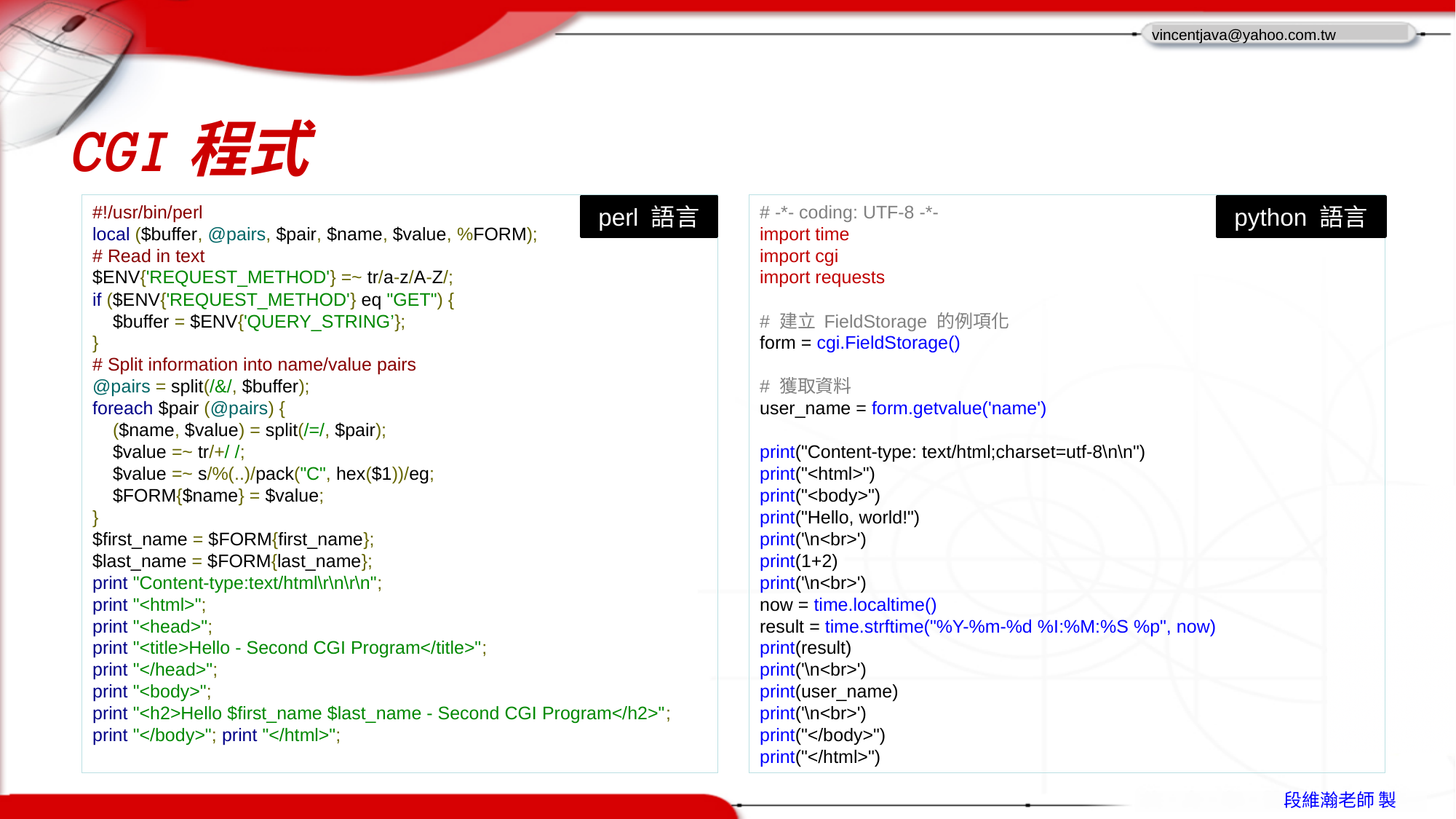

# CGI程式
#!/usr/bin/perl
local ($buffer, @pairs, $pair, $name, $value, %FORM);
# Read in text
$ENV{'REQUEST_METHOD'} =~ tr/a-z/A-Z/;
if ($ENV{'REQUEST_METHOD'} eq "GET") {
    $buffer = $ENV{'QUERY_STRING’};
}
# Split information into name/value pairs
@pairs = split(/&/, $buffer);
foreach $pair (@pairs) {
    ($name, $value) = split(/=/, $pair);
    $value =~ tr/+/ /;
    $value =~ s/%(..)/pack("C", hex($1))/eg;
    $FORM{$name} = $value;
}
$first_name = $FORM{first_name};
$last_name = $FORM{last_name};
print "Content-type:text/html\r\n\r\n";
print "<html>";
print "<head>";
print "<title>Hello - Second CGI Program</title>";
print "</head>";
print "<body>";
print "<h2>Hello $first_name $last_name - Second CGI Program</h2>";
print "</body>"; print "</html>";
# -*- coding: UTF-8 -*-
import time
import cgi
import requests

# 建立 FieldStorage 的例項化
form = cgi.FieldStorage()

# 獲取資料
user_name = form.getvalue('name')

print("Content-type: text/html;charset=utf-8\n\n")
print("<html>")
print("<body>")
print("Hello, world!")
print('\n<br>')
print(1+2)
print('\n<br>')
now = time.localtime()
result = time.strftime("%Y-%m-%d %I:%M:%S %p", now)
print(result)
print('\n<br>')
print(user_name)
print('\n<br>')
print("</body>")
print("</html>")
perl 語言
python 語言